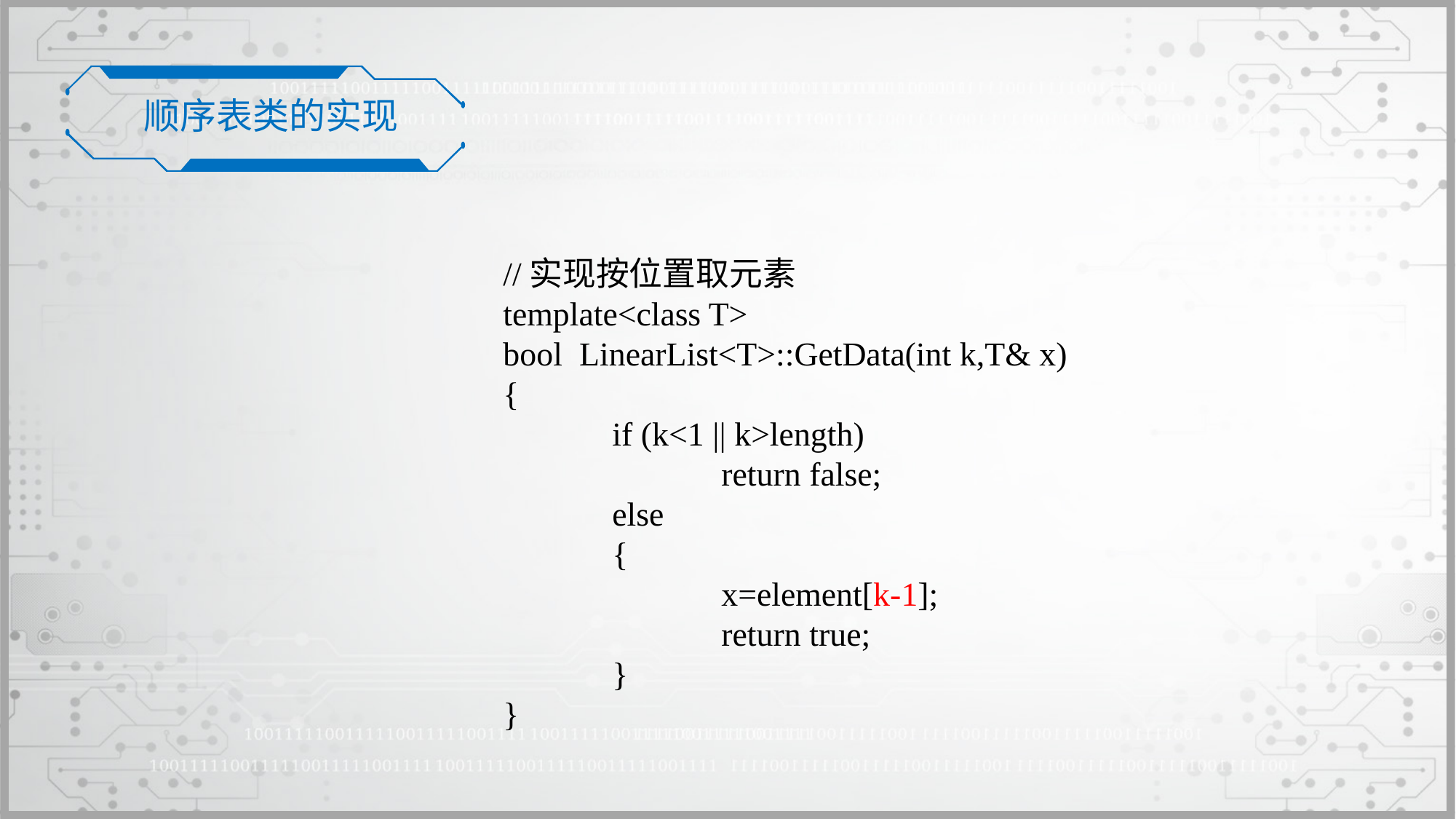

顺序表类的实现
//实现按位置取元素
template<class T>
bool  LinearList<T>::GetData(int k,T& x)
{
	if (k<1 || k>length)
		return false;
	else
	{
		x=element[k-1];
		return true;
	}
}